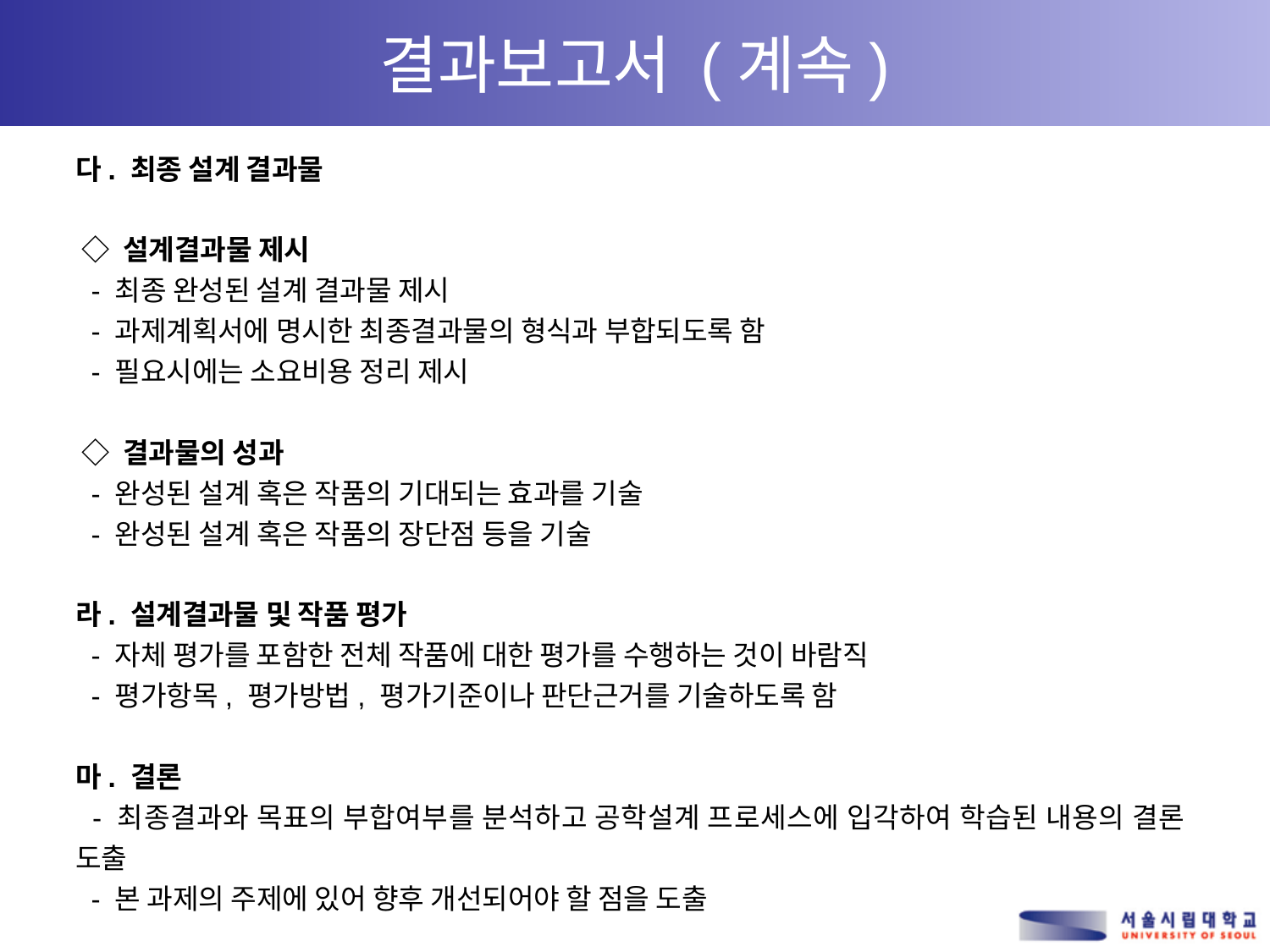

# 결과보고서 (계속)
다. 최종 설계 결과물

 ◇ 설계결과물 제시
  - 최종 완성된 설계 결과물 제시
  - 과제계획서에 명시한 최종결과물의 형식과 부합되도록 함
  - 필요시에는 소요비용 정리 제시

 ◇ 결과물의 성과
  - 완성된 설계 혹은 작품의 기대되는 효과를 기술
  - 완성된 설계 혹은 작품의 장단점 등을 기술

라. 설계결과물 및 작품 평가
  - 자체 평가를 포함한 전체 작품에 대한 평가를 수행하는 것이 바람직
  - 평가항목, 평가방법, 평가기준이나 판단근거를 기술하도록 함

마. 결론
  - 최종결과와 목표의 부합여부를 분석하고 공학설계 프로세스에 입각하여 학습된 내용의 결론 도출
  - 본 과제의 주제에 있어 향후 개선되어야 할 점을 도출